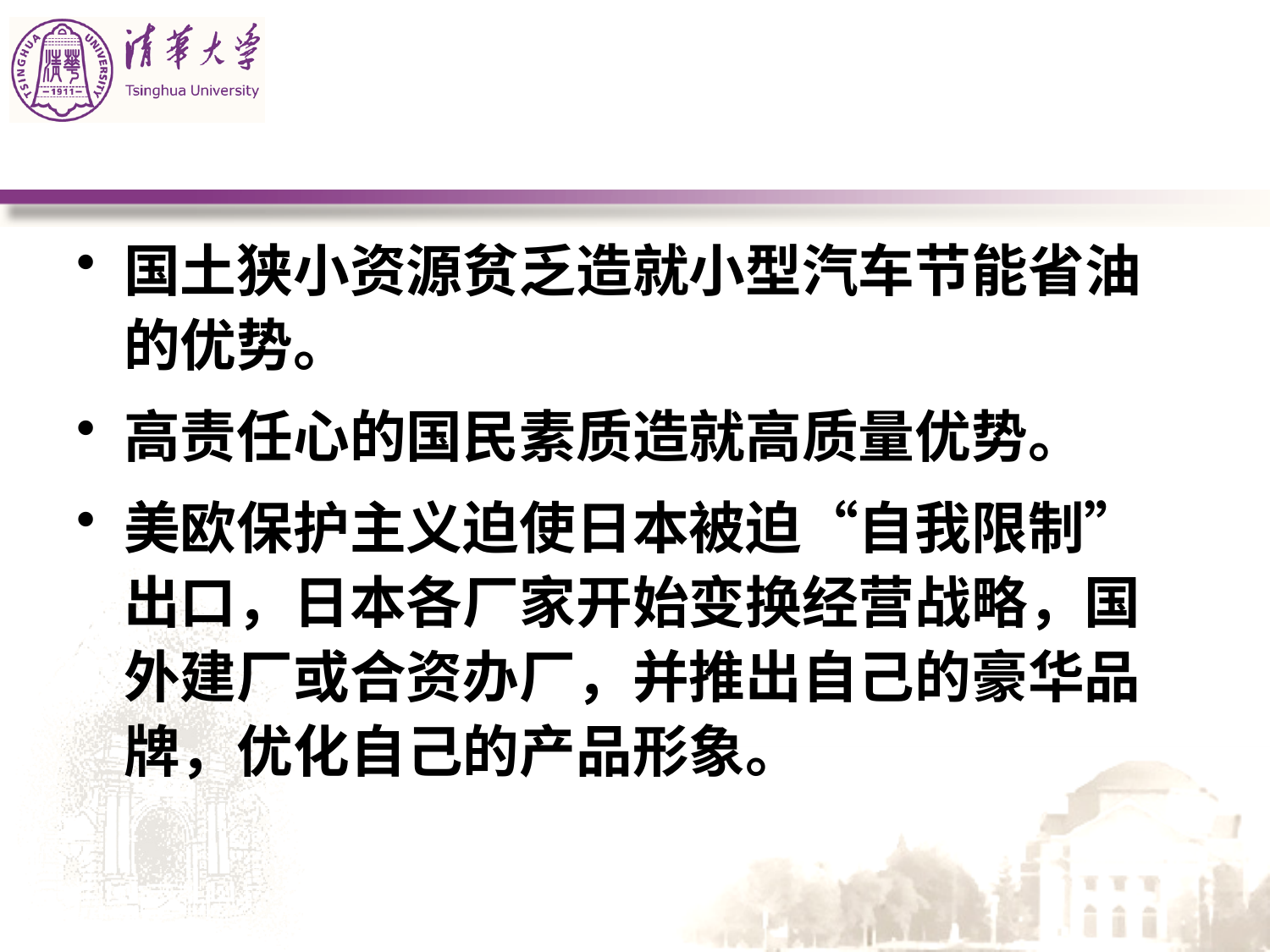

#
国土狭小资源贫乏造就小型汽车节能省油的优势。
高责任心的国民素质造就高质量优势。
美欧保护主义迫使日本被迫“自我限制”出口，日本各厂家开始变换经营战略，国外建厂或合资办厂，并推出自己的豪华品牌，优化自己的产品形象。